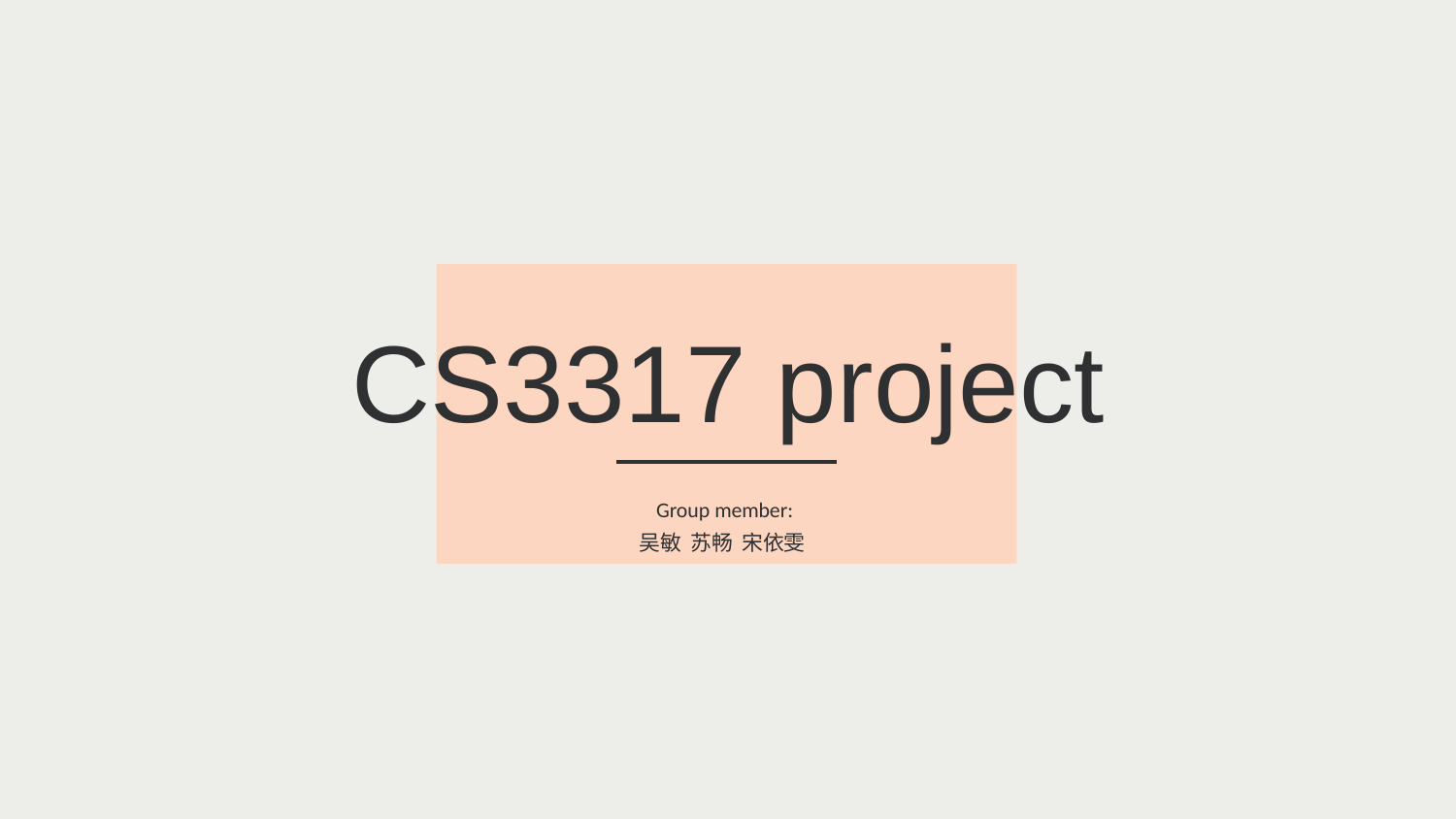

CS3317 project
Group member:
吴敏  苏畅  宋依雯